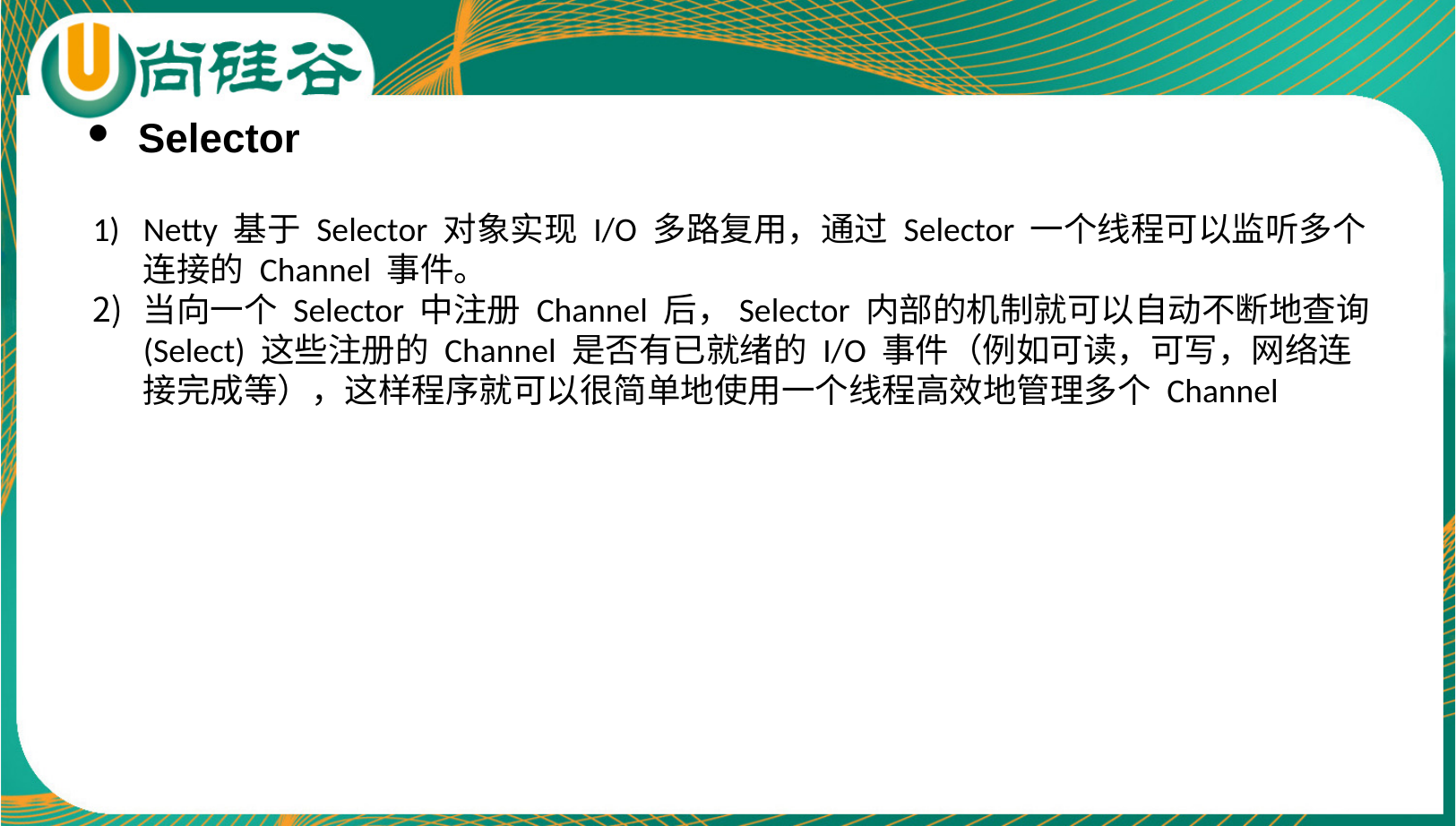

Selector
Netty 基于 Selector 对象实现 I/O 多路复用，通过 Selector 一个线程可以监听多个连接的 Channel 事件。
当向一个 Selector 中注册 Channel 后，Selector 内部的机制就可以自动不断地查询(Select) 这些注册的 Channel 是否有已就绪的 I/O 事件（例如可读，可写，网络连接完成等），这样程序就可以很简单地使用一个线程高效地管理多个 Channel